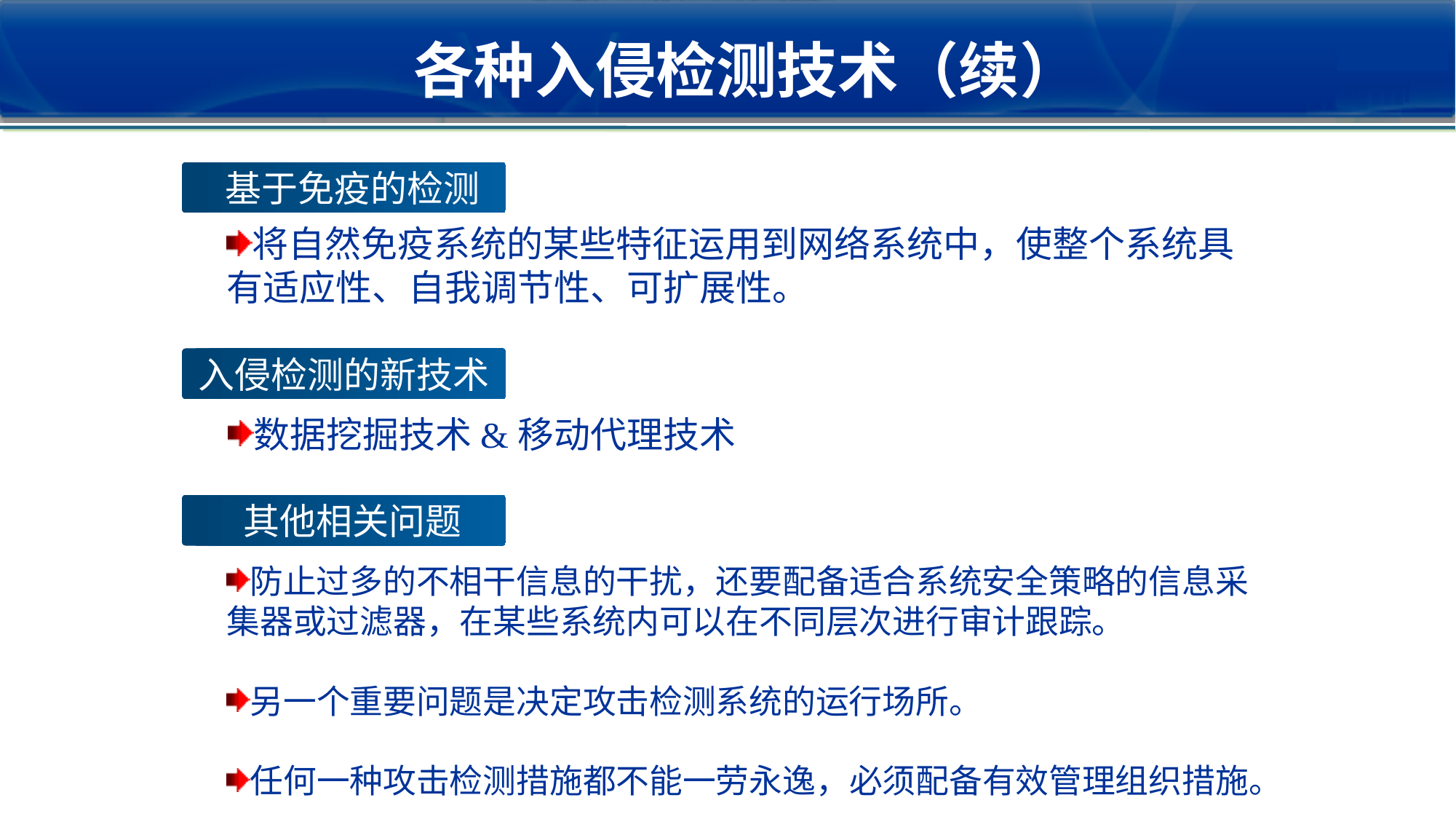

各种入侵检测技术（续）
 基于免疫的检测
将自然免疫系统的某些特征运用到网络系统中，使整个系统具有适应性、自我调节性、可扩展性。
入侵检测的新技术
数据挖掘技术&移动代理技术
 其他相关问题
防止过多的不相干信息的干扰，还要配备适合系统安全策略的信息采集器或过滤器，在某些系统内可以在不同层次进行审计跟踪。

另一个重要问题是决定攻击检测系统的运行场所。

任何一种攻击检测措施都不能一劳永逸，必须配备有效管理组织措施。